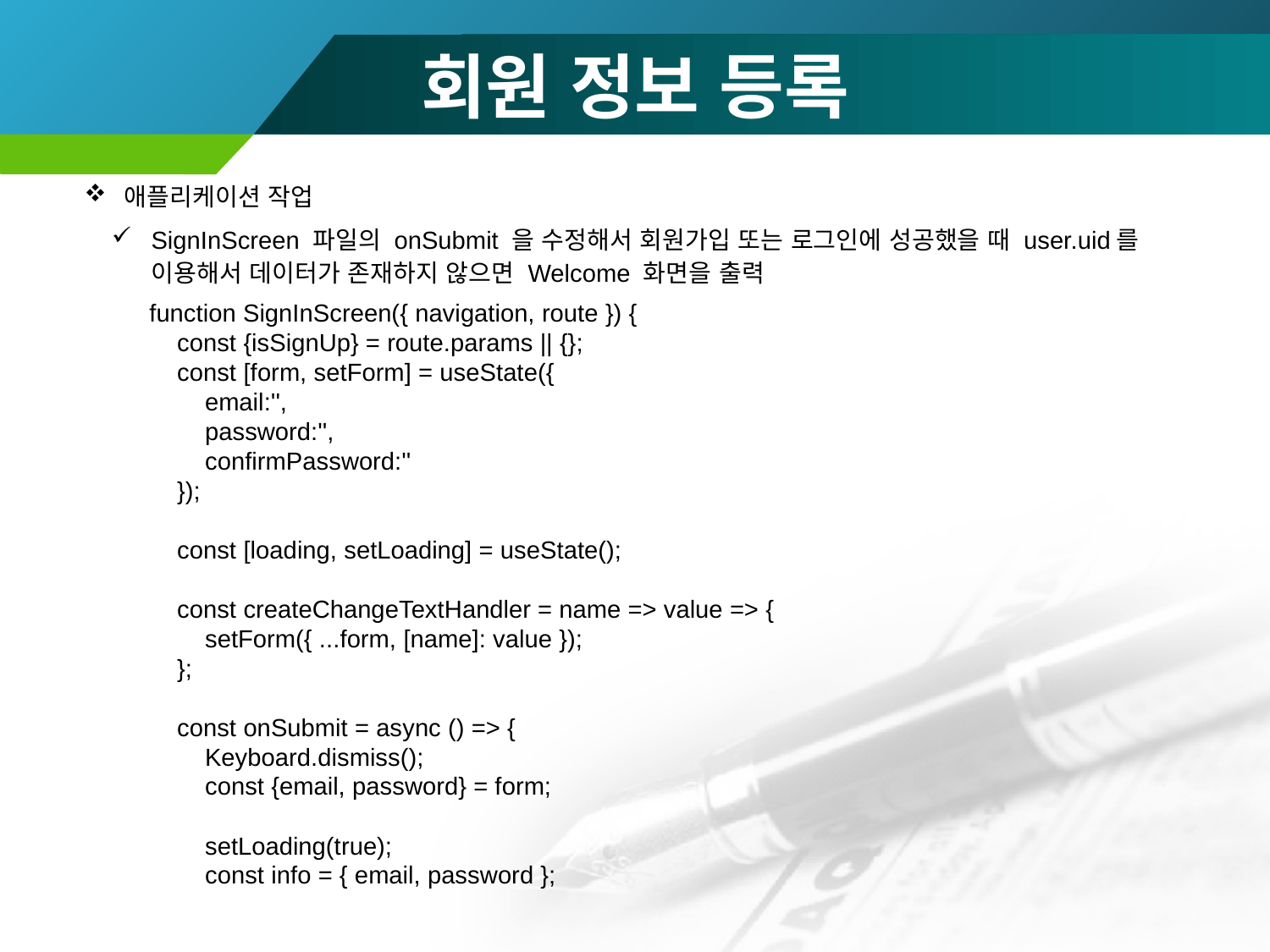

# 회원 정보 등록
애플리케이션 작업
SignInScreen 파일의 onSubmit 을 수정해서 회원가입 또는 로그인에 성공했을 때 user.uid를 이용해서 데이터가 존재하지 않으면 Welcome 화면을 출력
function SignInScreen({ navigation, route }) {
    const {isSignUp} = route.params || {};
    const [form, setForm] = useState({
        email:'',
        password:'',
        confirmPassword:''
    });

    const [loading, setLoading] = useState();

    const createChangeTextHandler = name => value => {
        setForm({ ...form, [name]: value });
    };

    const onSubmit = async () => {
        Keyboard.dismiss();
        const {email, password} = form;

        setLoading(true);
        const info = { email, password };